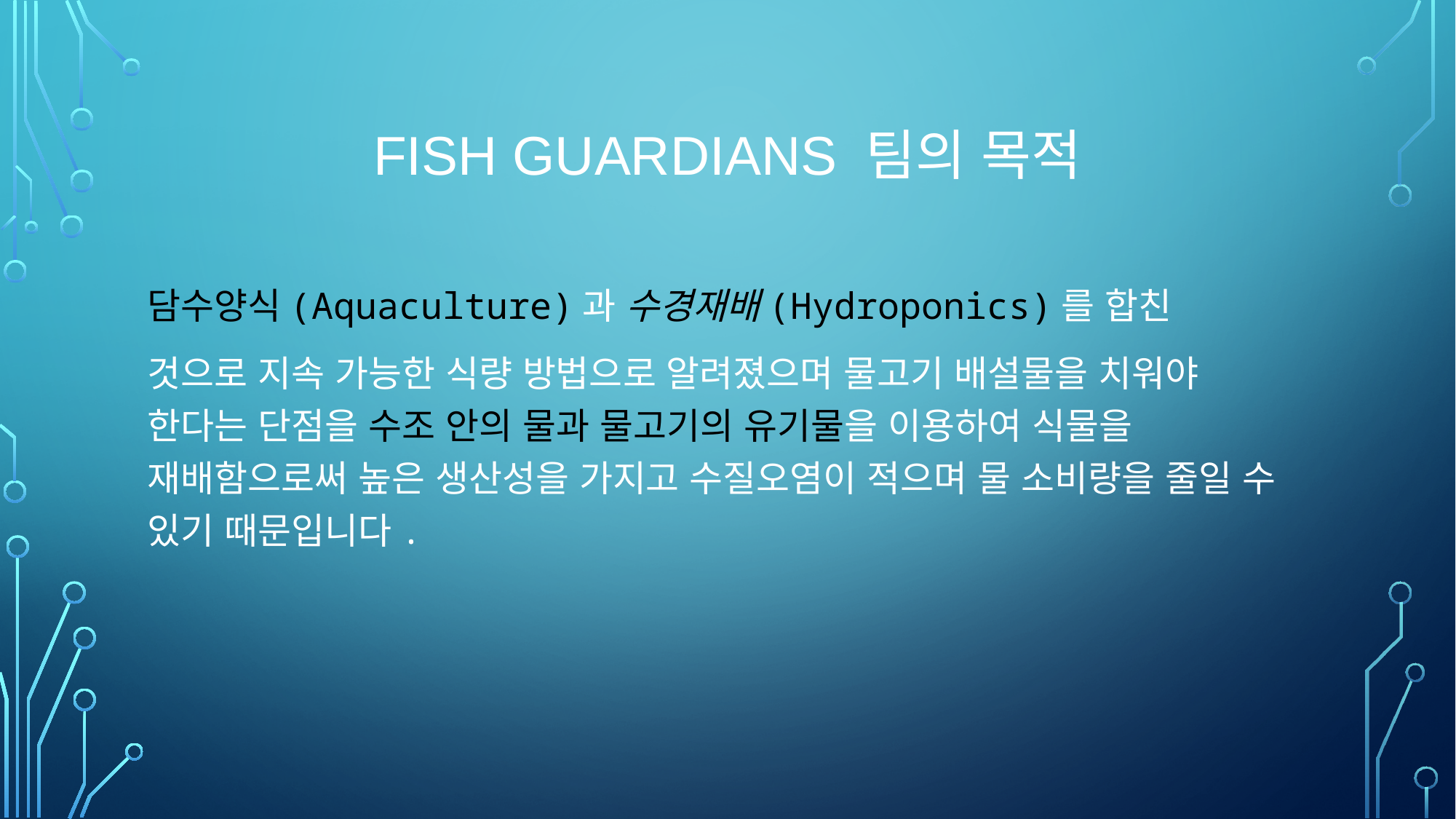

# Fish Guardians 팀의 목적
담수양식(Aquaculture)과 수경재배(Hydroponics)를 합친
것으로 지속 가능한 식량 방법으로 알려졌으며 물고기 배설물을 치워야 한다는 단점을 수조 안의 물과 물고기의 유기물을 이용하여 식물을 재배함으로써 높은 생산성을 가지고 수질오염이 적으며 물 소비량을 줄일 수 있기 때문입니다.